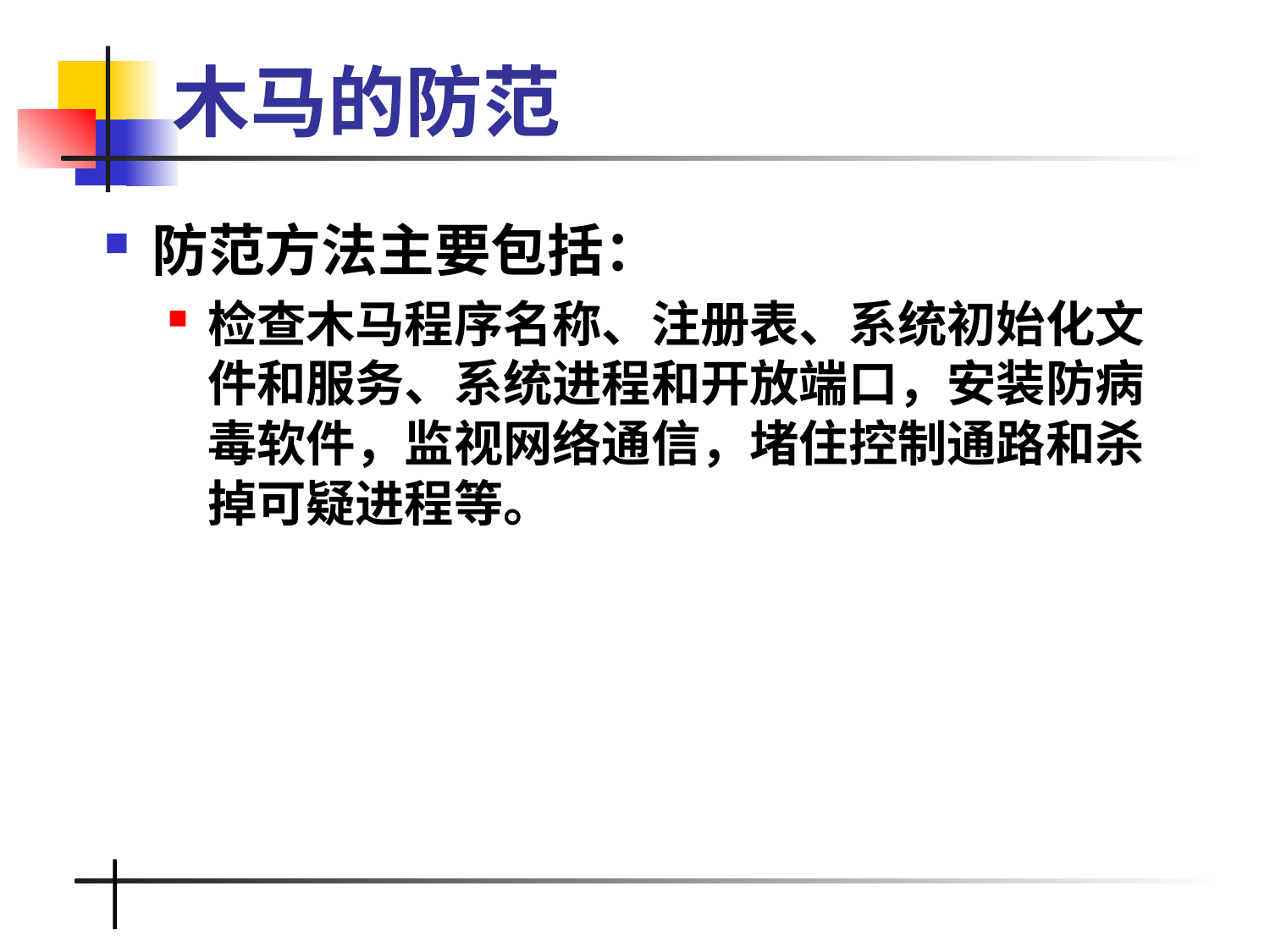

# 木马的防范
防范方法主要包括：
检查木马程序名称、注册表、系统初始化文件和服务、系统进程和开放端口，安装防病毒软件，监视网络通信，堵住控制通路和杀掉可疑进程等。